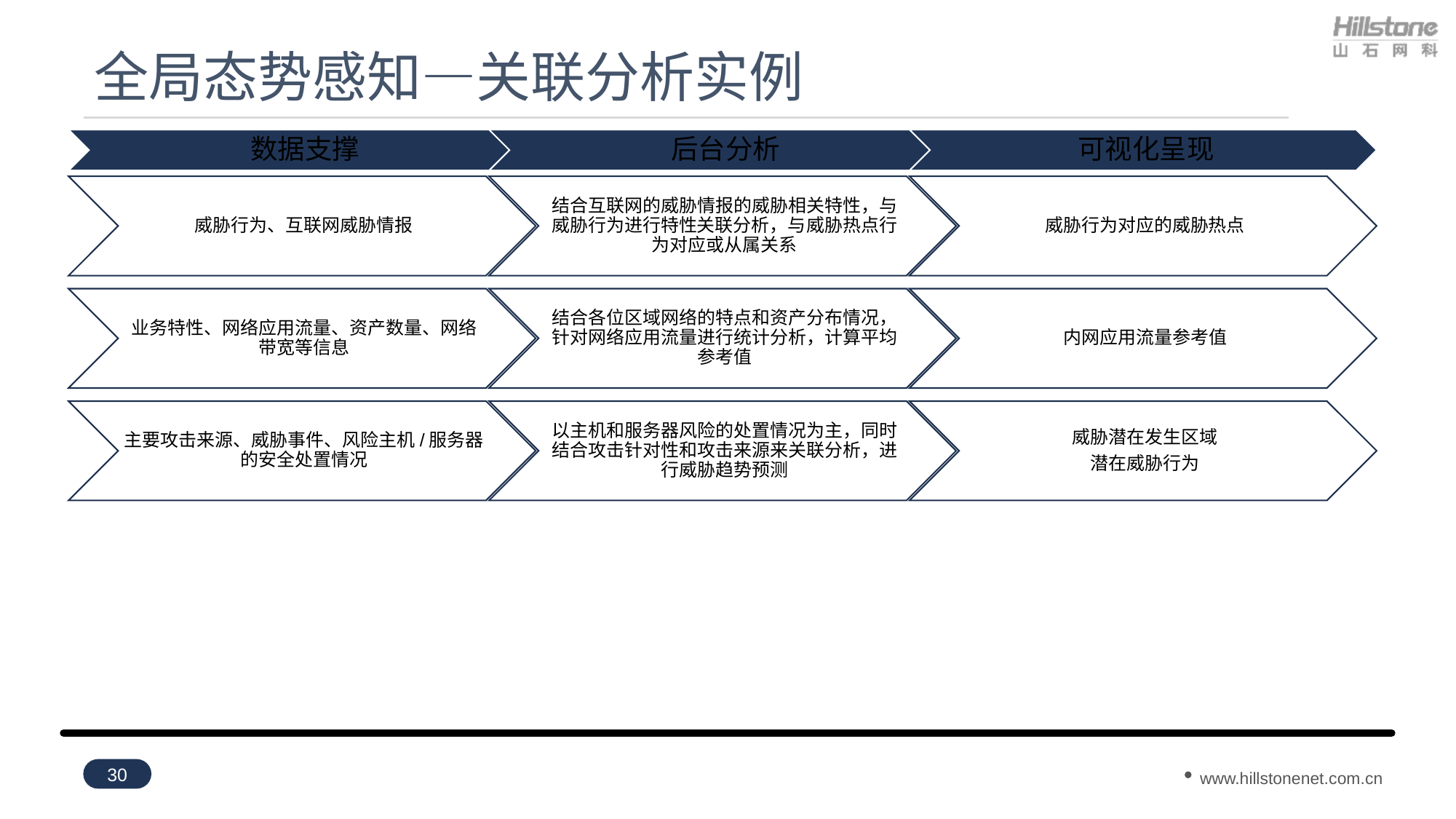

# 全局态势感知—关联分析实例
数据支撑
后台分析
可视化呈现
威胁行为、互联网威胁情报
结合互联网的威胁情报的威胁相关特性，与威胁行为进行特性关联分析，与威胁热点行为对应或从属关系
威胁行为对应的威胁热点
业务特性、网络应用流量、资产数量、网络带宽等信息
结合各位区域网络的特点和资产分布情况，针对网络应用流量进行统计分析，计算平均参考值
内网应用流量参考值
主要攻击来源、威胁事件、风险主机/服务器的安全处置情况
以主机和服务器风险的处置情况为主，同时结合攻击针对性和攻击来源来关联分析，进行威胁趋势预测
威胁潜在发生区域
潜在威胁行为
30